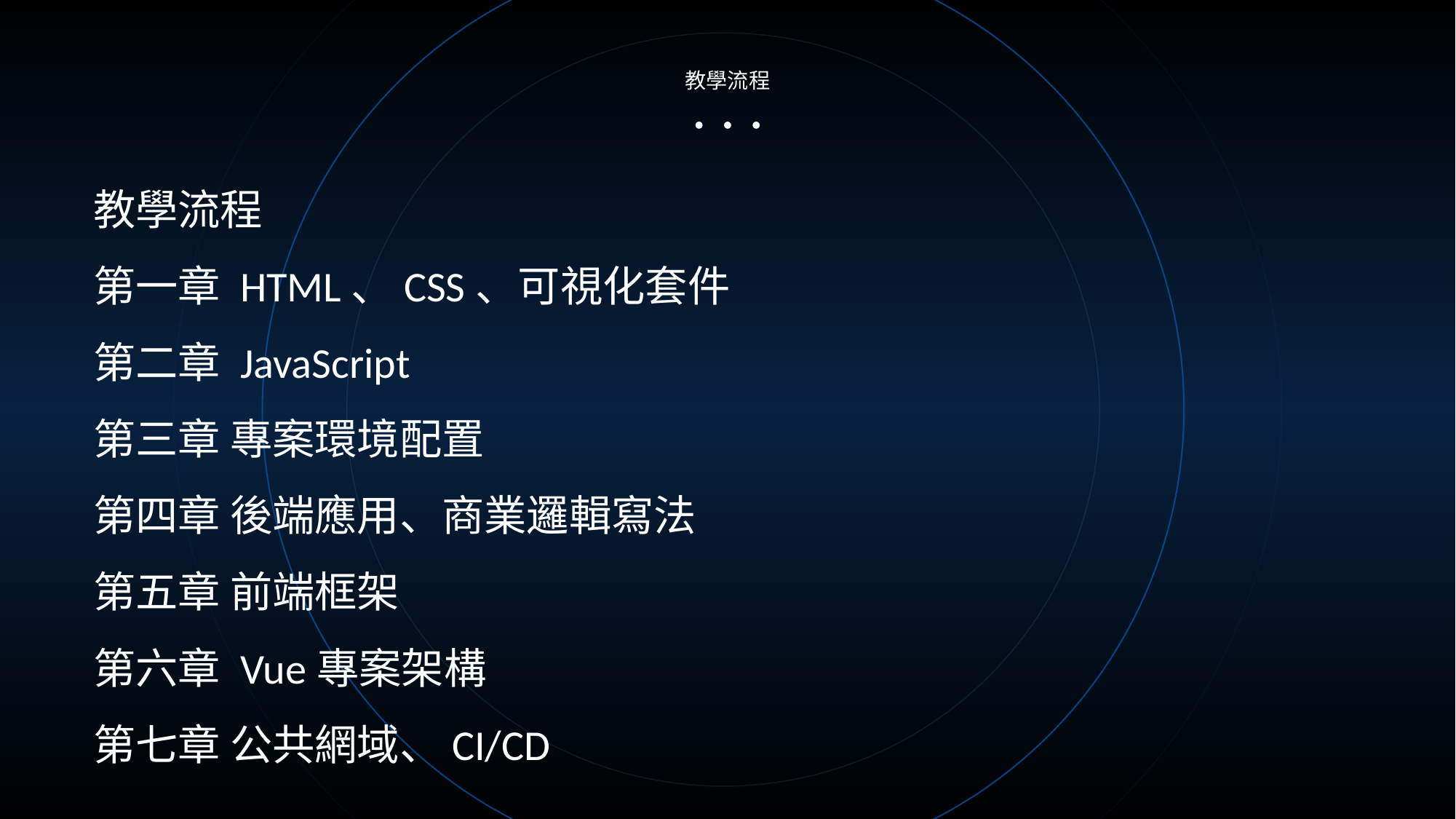

教學流程

教學流程
第一章 HTML、CSS、可視化套件
第二章 JavaScript
第三章 專案環境配置
第四章 後端應用、商業邏輯寫法
第五章 前端框架
第六章 Vue專案架構
第七章 公共網域、CI/CD